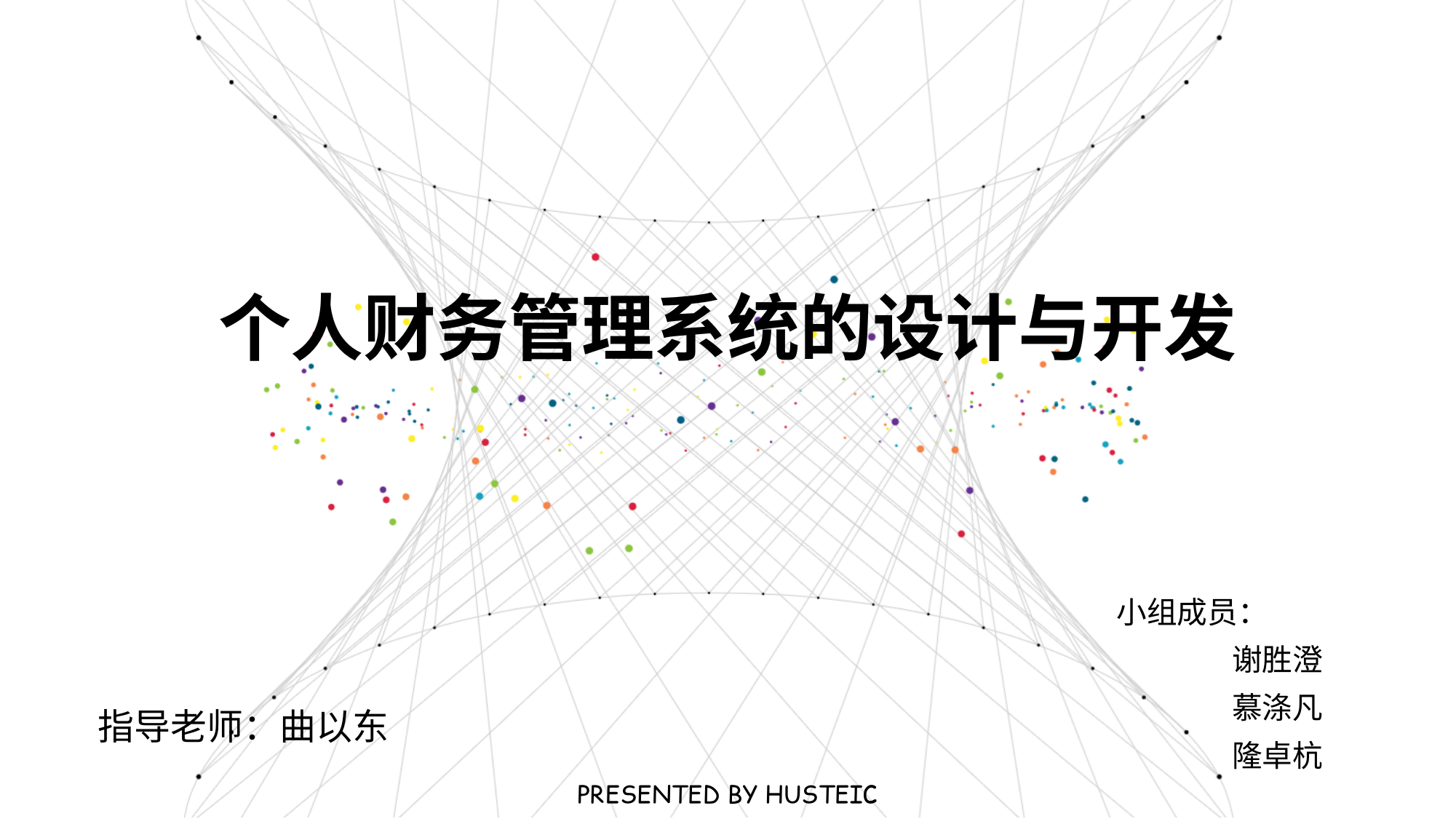

个人财务管理系统的设计与开发
小组成员：
	        谢胜澄
    	        慕涤凡
 	        隆卓杭

指导老师：曲以东
PRESENTED BY HUSTEIC